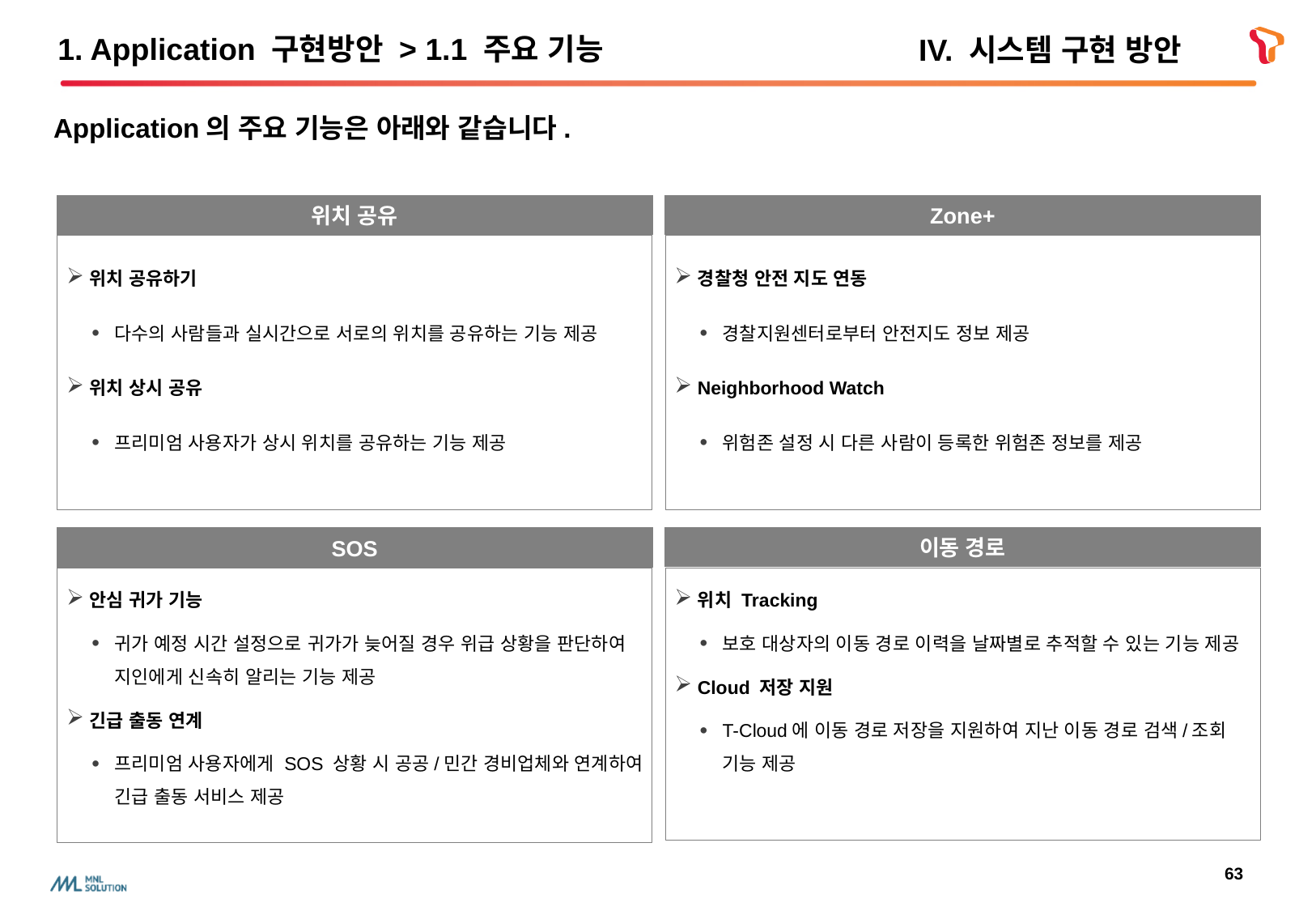

# 1. Application 구현방안 > 1.1 주요 기능
IV. 시스템 구현 방안
Application의 주요 기능은 아래와 같습니다.
Zone+
위치 공유
위치 공유하기
다수의 사람들과 실시간으로 서로의 위치를 공유하는 기능 제공
위치 상시 공유
프리미엄 사용자가 상시 위치를 공유하는 기능 제공

경찰청 안전 지도 연동
경찰지원센터로부터 안전지도 정보 제공
Neighborhood Watch
위험존 설정 시 다른 사람이 등록한 위험존 정보를 제공
이동 경로
SOS
안심 귀가 기능
귀가 예정 시간 설정으로 귀가가 늦어질 경우 위급 상황을 판단하여 지인에게 신속히 알리는 기능 제공
긴급 출동 연계
프리미엄 사용자에게 SOS 상황 시 공공/민간 경비업체와 연계하여 긴급 출동 서비스 제공
위치 Tracking
보호 대상자의 이동 경로 이력을 날짜별로 추적할 수 있는 기능 제공
Cloud 저장 지원
T-Cloud에 이동 경로 저장을 지원하여 지난 이동 경로 검색/조회 기능 제공